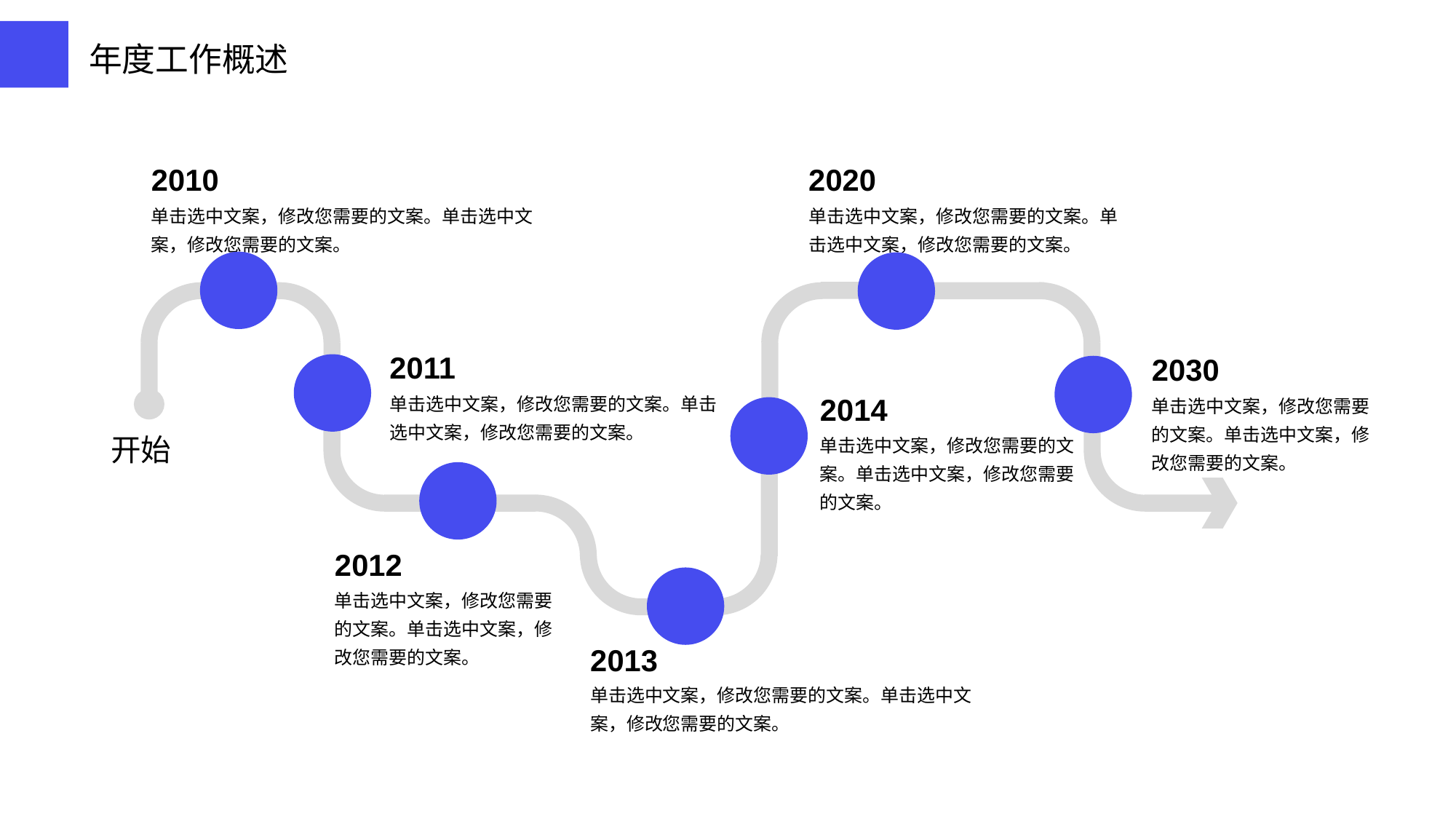

年度工作概述
2010
2020
单击选中文案，修改您需要的文案。单击选中文案，修改您需要的文案。
单击选中文案，修改您需要的文案。单击选中文案，修改您需要的文案。

2011

2030

单击选中文案，修改您需要的文案。单击选中文案，修改您需要的文案。
单击选中文案，修改您需要的文案。单击选中文案，修改您需要的文案。

2014

开始
单击选中文案，修改您需要的文案。单击选中文案，修改您需要的文案。

2012

单击选中文案，修改您需要的文案。单击选中文案，修改您需要的文案。
2013
单击选中文案，修改您需要的文案。单击选中文案，修改您需要的文案。